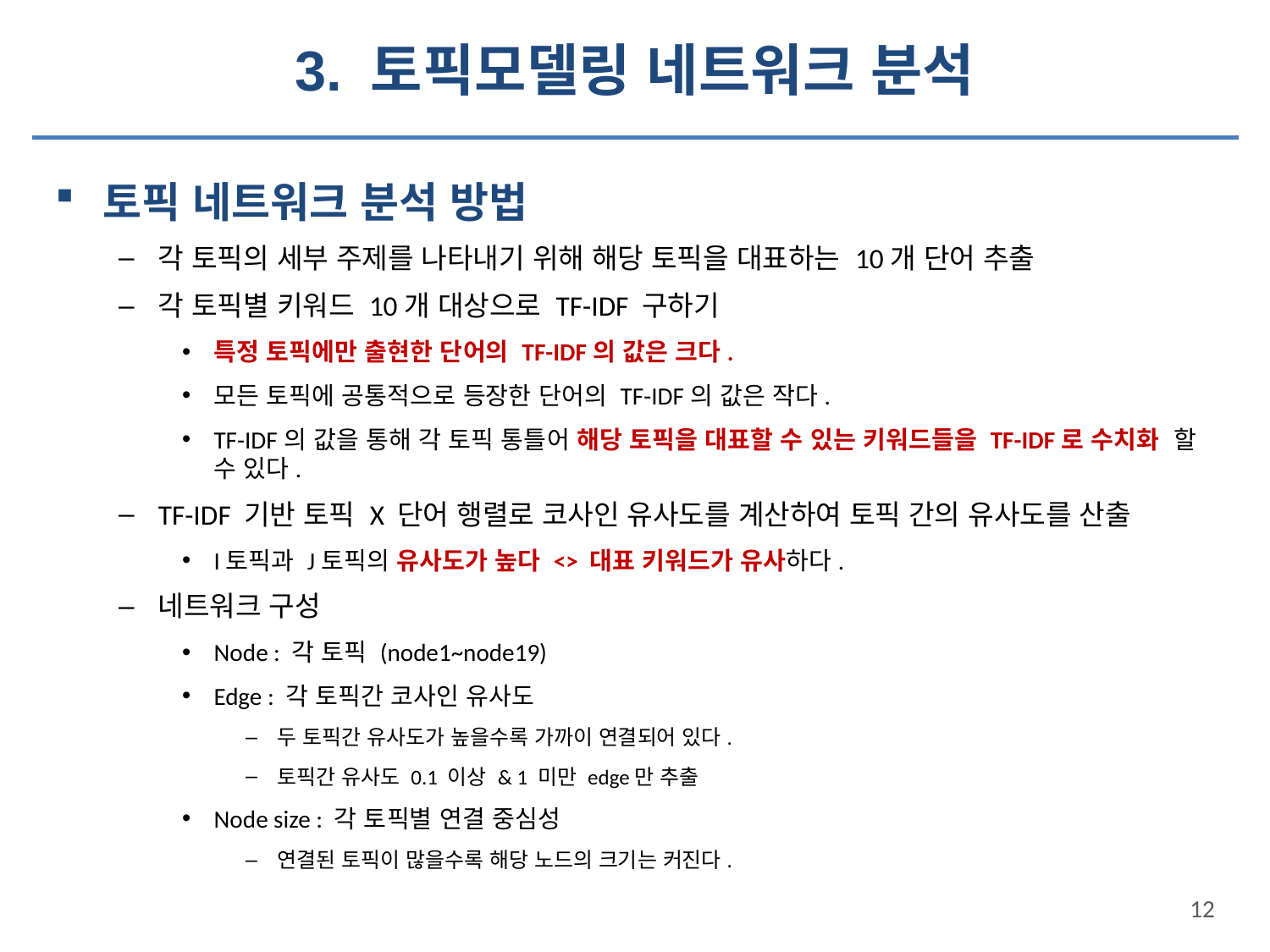

# 3. 토픽모델링 네트워크 분석
토픽 네트워크 분석 방법
각 토픽의 세부 주제를 나타내기 위해 해당 토픽을 대표하는 10개 단어 추출
각 토픽별 키워드 10개 대상으로 TF-IDF 구하기
특정 토픽에만 출현한 단어의 TF-IDF의 값은 크다.
모든 토픽에 공통적으로 등장한 단어의 TF-IDF의 값은 작다.
TF-IDF의 값을 통해 각 토픽 통틀어 해당 토픽을 대표할 수 있는 키워드들을 TF-IDF로 수치화  할 수 있다.
TF-IDF 기반 토픽 X 단어 행렬로 코사인 유사도를 계산하여 토픽 간의 유사도를 산출
I토픽과 J토픽의 유사도가 높다 <> 대표 키워드가 유사하다.
네트워크 구성
Node : 각 토픽 (node1~node19)
Edge : 각 토픽간 코사인 유사도
두 토픽간 유사도가 높을수록 가까이 연결되어 있다.
토픽간 유사도 0.1 이상 & 1 미만 edge만 추출
Node size : 각 토픽별 연결 중심성
연결된 토픽이 많을수록 해당 노드의 크기는 커진다.

12